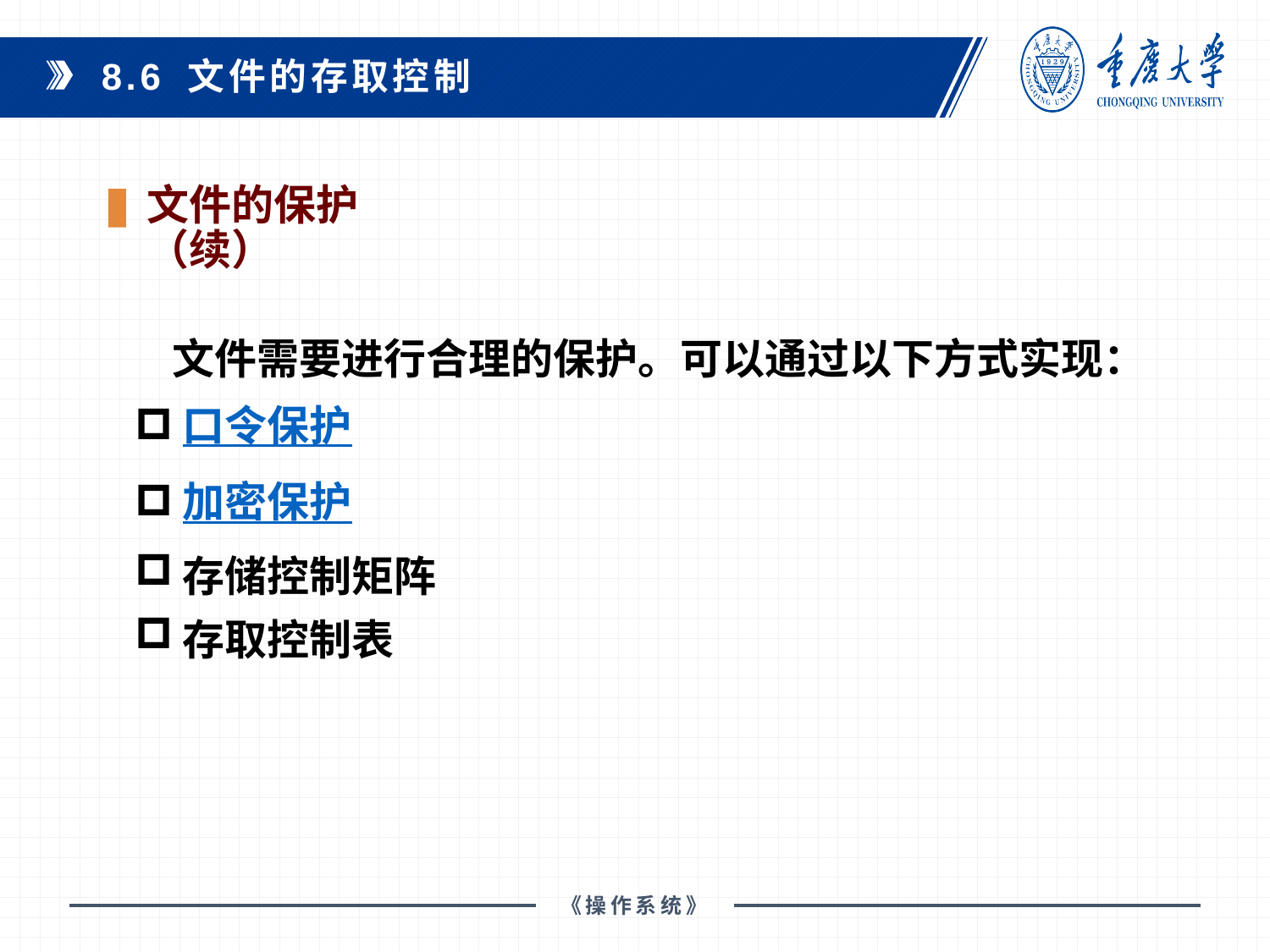

8.6 文件的存取控制
文件的保护（续）

文件需要进行合理的保护。可以通过以下方式实现：
口令保护
加密保护
存储控制矩阵
存取控制表